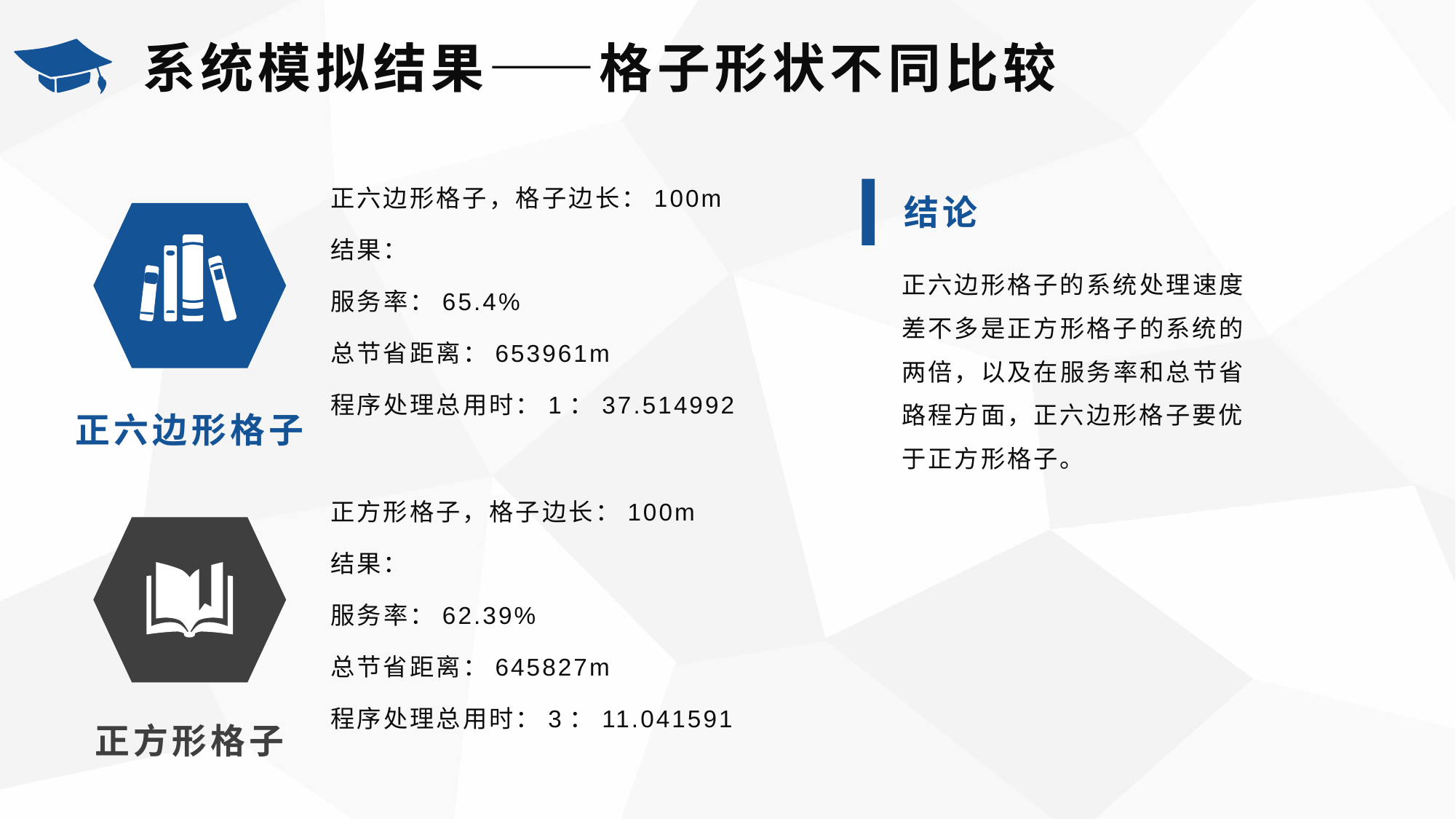

系统模拟结果——格子形状不同比较
正六边形格子，格子边长：100m
结果：
服务率：65.4%
总节省距离：653961m
程序处理总用时：1：37.514992

结论

正六边形格子的系统处理速度差不多是正方形格子的系统的两倍，以及在服务率和总节省路程方面，正六边形格子要优于正方形格子。
正六边形格子
正方形格子，格子边长：100m
结果：
服务率：62.39%
总节省距离：645827m
程序处理总用时：3：11.041591

正方形格子